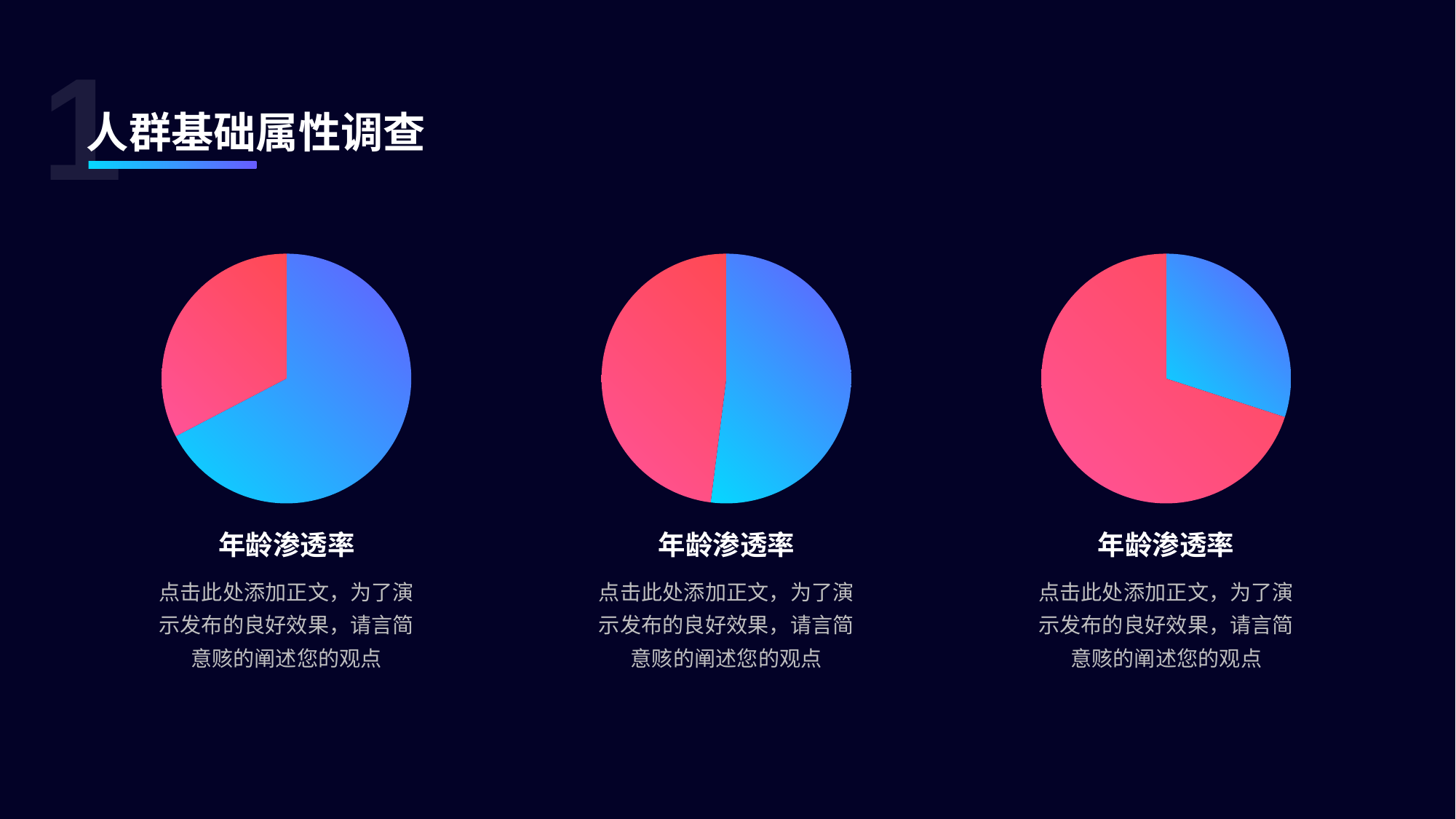

1
人群基础属性调查

### Chart

| Category | 渗透率 |
|---|---|
| 50以上 | 0.66 |
| 其他 | 0.32 |

### Chart

| Category | 渗透率 |
|---|---|
| 50以上 | 0.52 |
| 其他 | 0.48 |

### Chart

| Category | 渗透率 |
|---|---|
| 50以上 | 0.3 |
| 其他 | 0.7 |
年龄渗透率
年龄渗透率
年龄渗透率
点击此处添加正文，为了演示发布的良好效果，请言简意赅的阐述您的观点
点击此处添加正文，为了演示发布的良好效果，请言简意赅的阐述您的观点
点击此处添加正文，为了演示发布的良好效果，请言简意赅的阐述您的观点